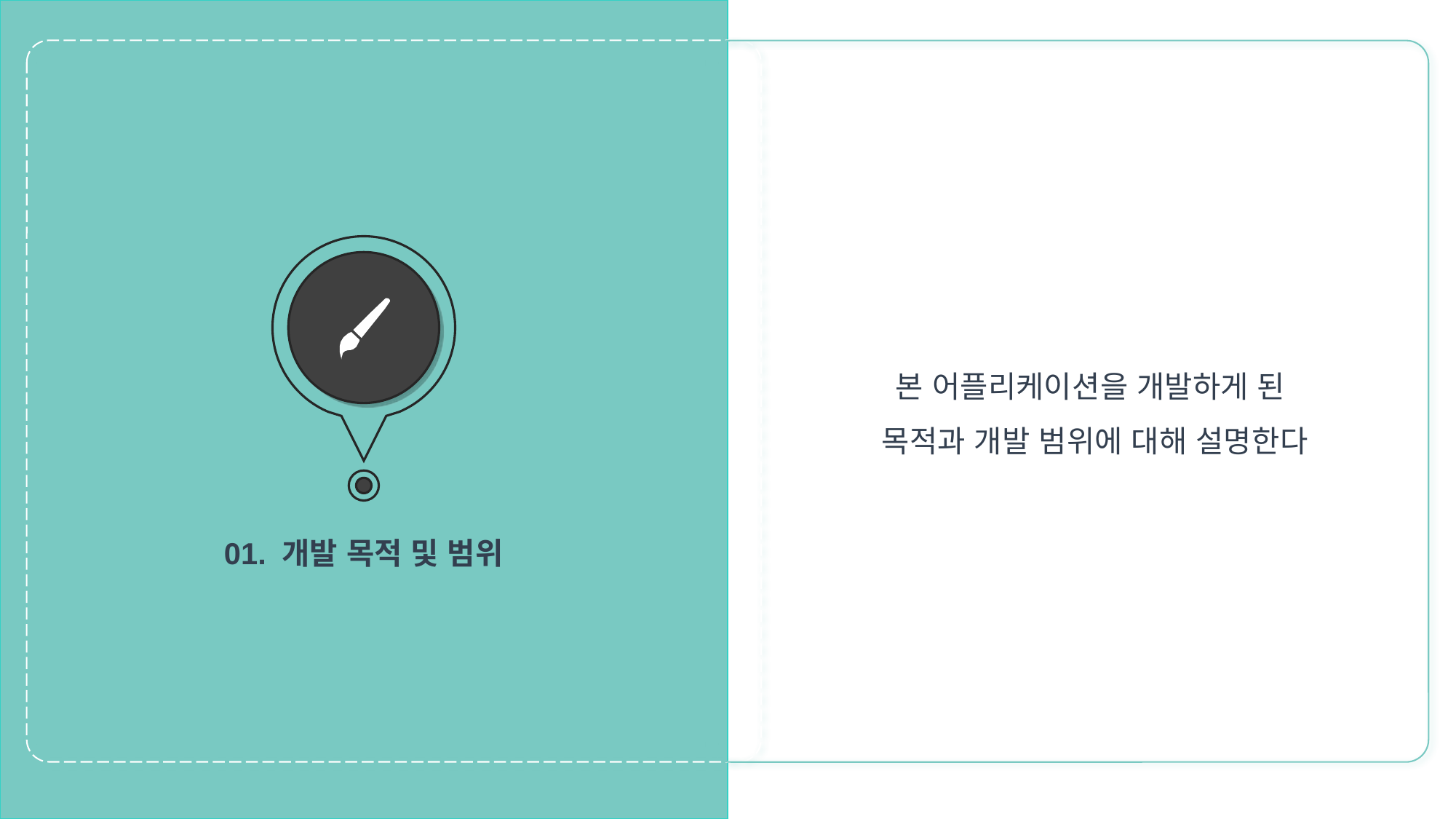

01. 개발 목적 및 범위
본 어플리케이션을 개발하게 된
목적과 개발 범위에 대해 설명한다